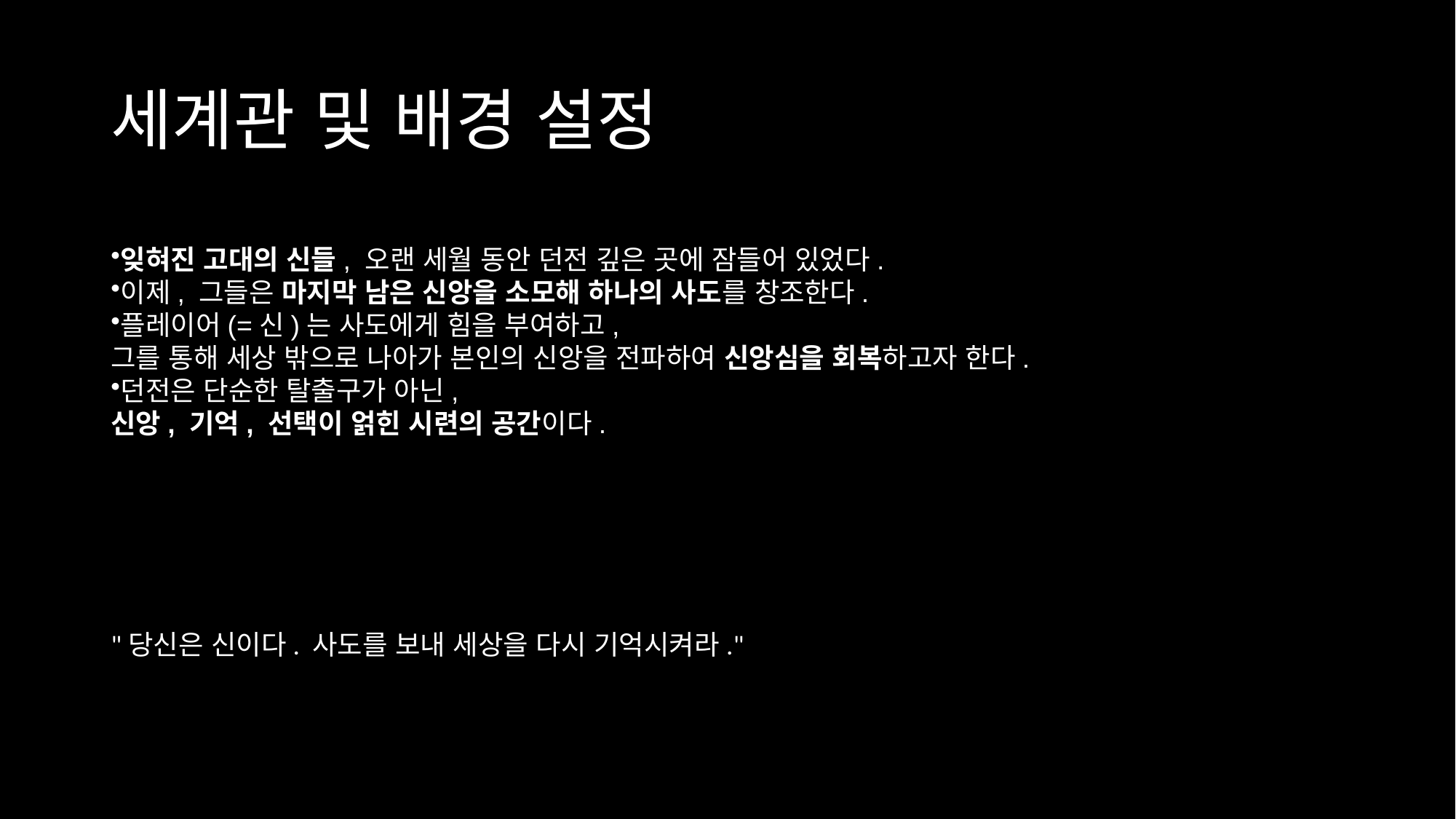

# 세계관 및 배경 설정
잊혀진 고대의 신들, 오랜 세월 동안 던전 깊은 곳에 잠들어 있었다.
이제, 그들은 마지막 남은 신앙을 소모해 하나의 사도를 창조한다.
플레이어(=신)는 사도에게 힘을 부여하고,
그를 통해 세상 밖으로 나아가 본인의 신앙을 전파하여 신앙심을 회복하고자 한다.
던전은 단순한 탈출구가 아닌,
신앙, 기억, 선택이 얽힌 시련의 공간이다.
"당신은 신이다. 사도를 보내 세상을 다시 기억시켜라."